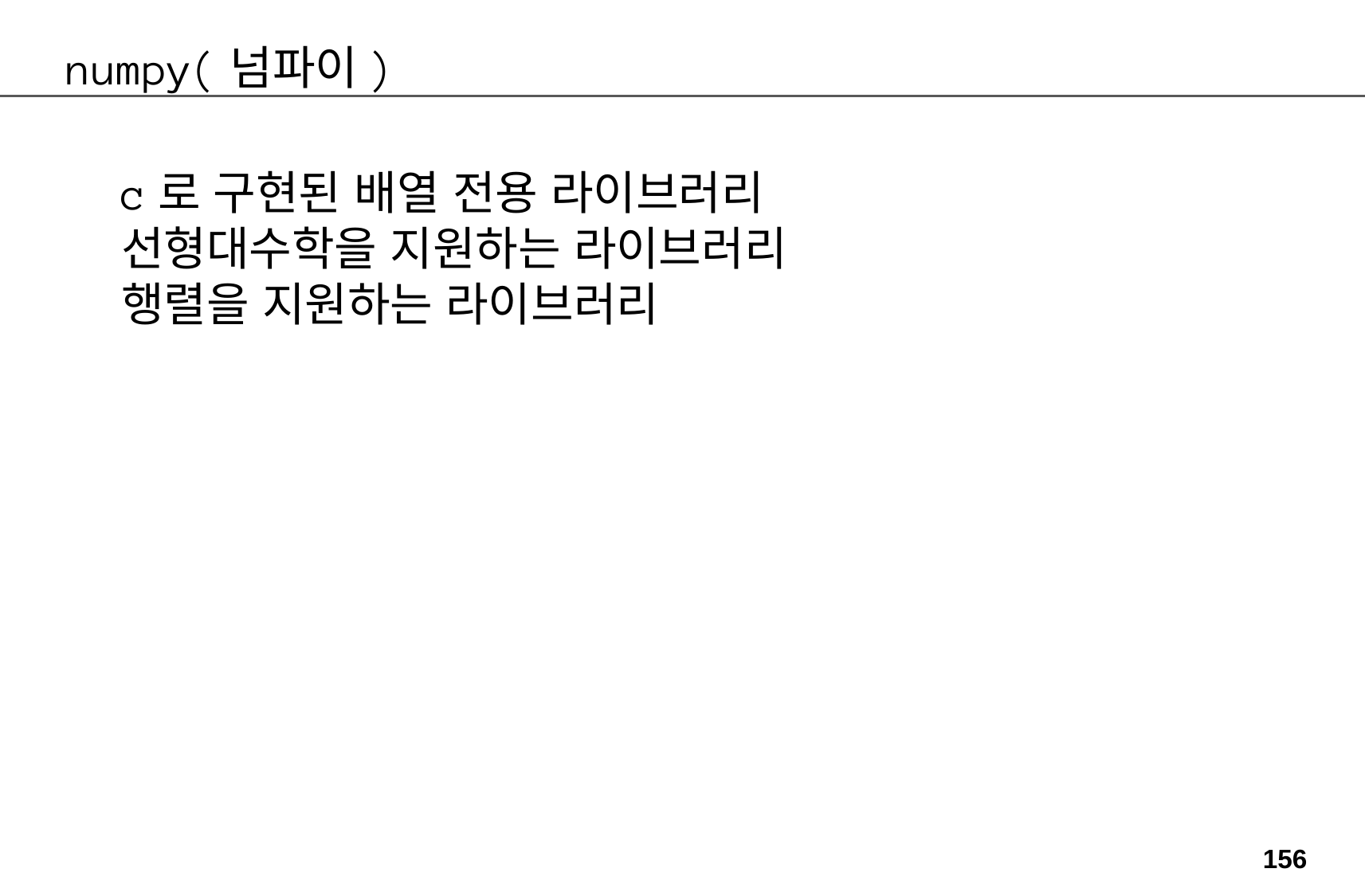

numpy(넘파이)
c로 구현된 배열 전용 라이브러리
선형대수학을 지원하는 라이브러리
행렬을 지원하는 라이브러리